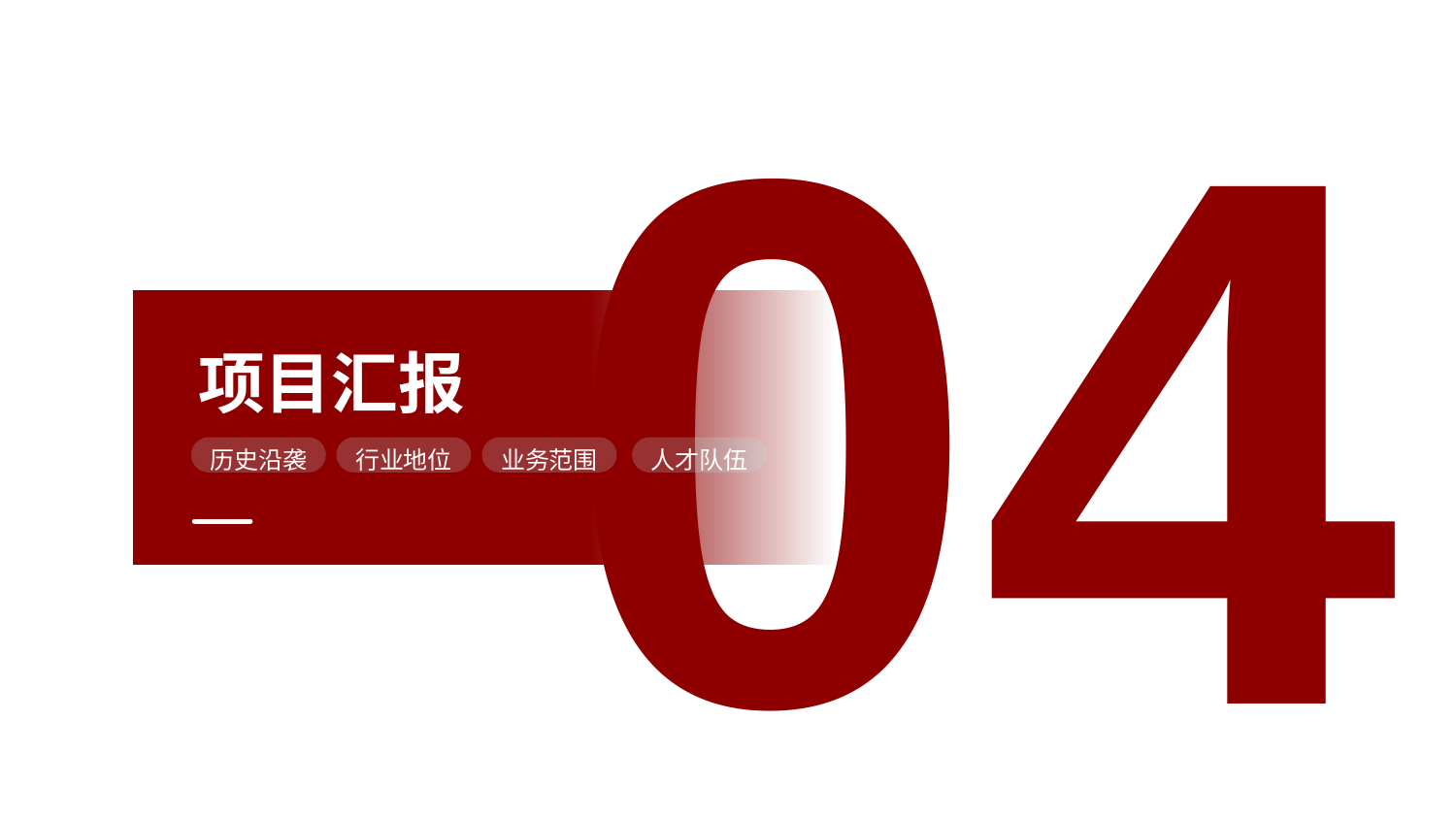

1
2
3
4
5
6
04

项目汇报
历史沿袭
行业地位
业务范围
人才队伍